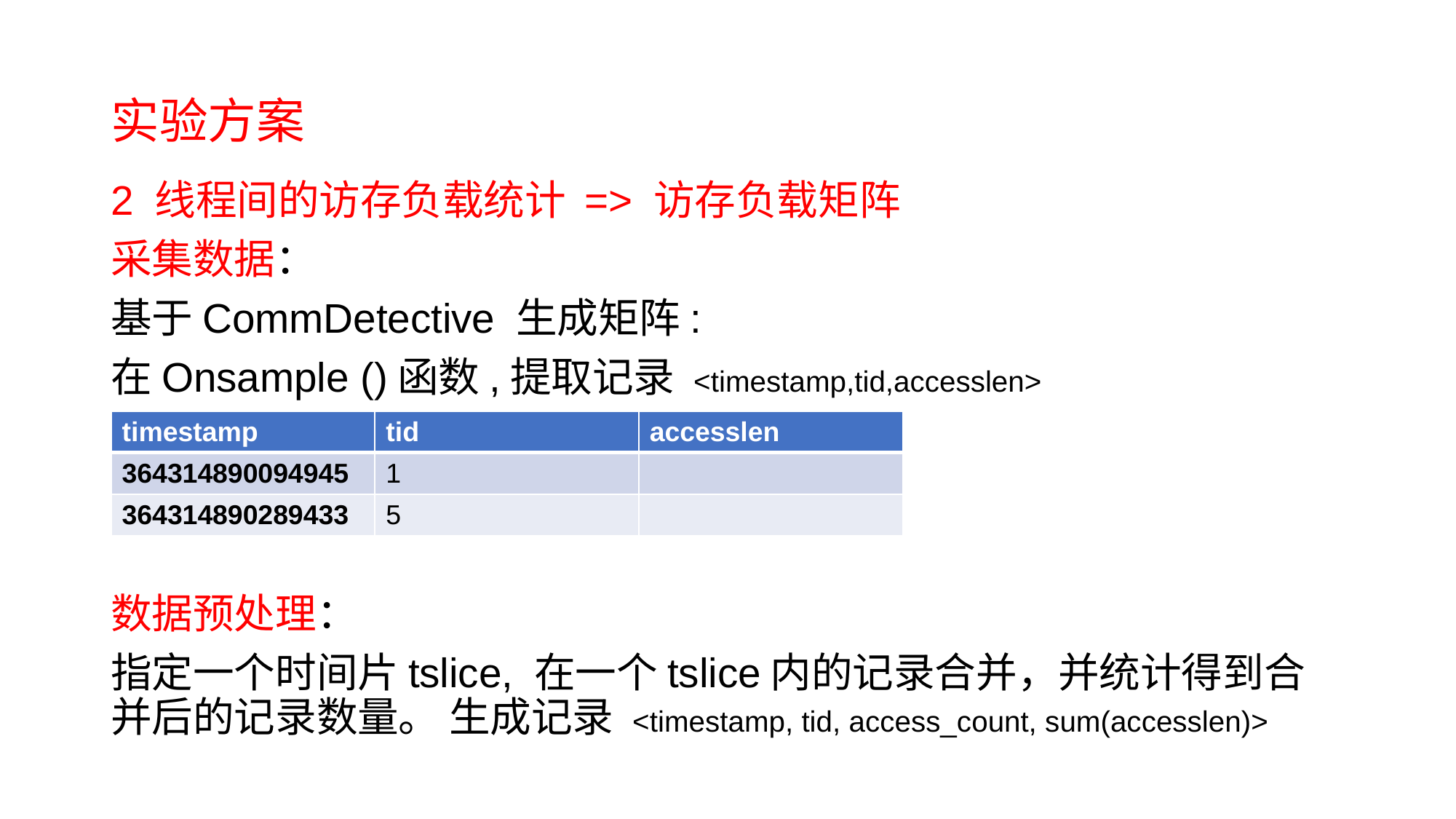

# 实验方案
2 线程间的访存负载统计 => 访存负载矩阵
采集数据：
基于CommDetective 生成矩阵:
在Onsample ()函数,提取记录 <timestamp,tid,accesslen>

数据预处理：
指定一个时间片tslice, 在一个tslice内的记录合并，并统计得到合并后的记录数量。 生成记录 <timestamp, tid, access_count, sum(accesslen)>
| timestamp | tid | accesslen |
| --- | --- | --- |
| 364314890094945 | 1 |  |
| 364314890289433 | 5 |  |